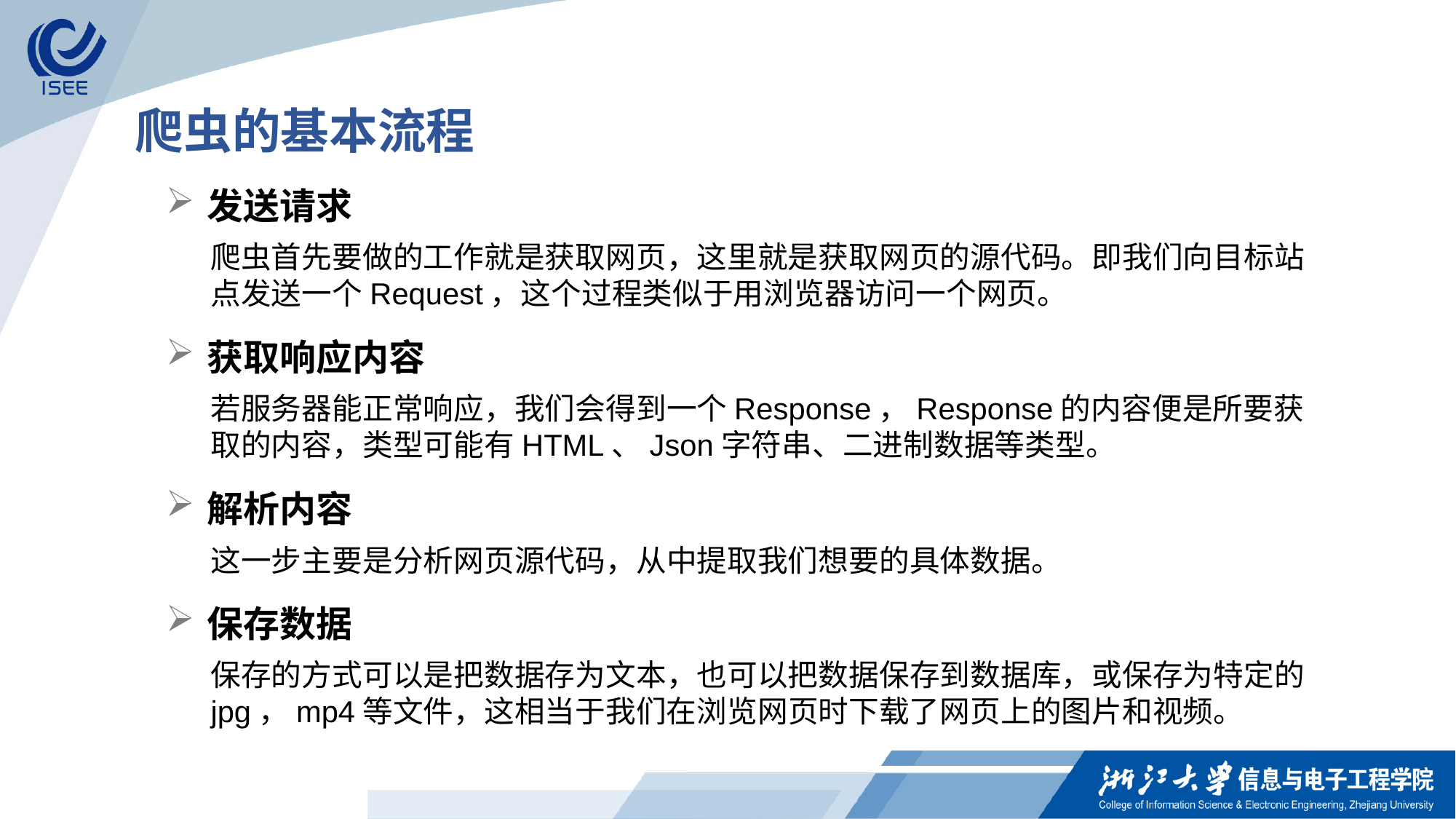

爬虫的基本流程
发送请求
爬虫首先要做的工作就是获取网页，这里就是获取网页的源代码。即我们向目标站点发送一个Request，这个过程类似于用浏览器访问一个网页。
获取响应内容
若服务器能正常响应，我们会得到一个Response，Response的内容便是所要获取的内容，类型可能有HTML、Json字符串、二进制数据等类型。
解析内容
这一步主要是分析网页源代码，从中提取我们想要的具体数据。
保存数据
保存的方式可以是把数据存为文本，也可以把数据保存到数据库，或保存为特定的jpg，mp4等文件，这相当于我们在浏览网页时下载了网页上的图片和视频。